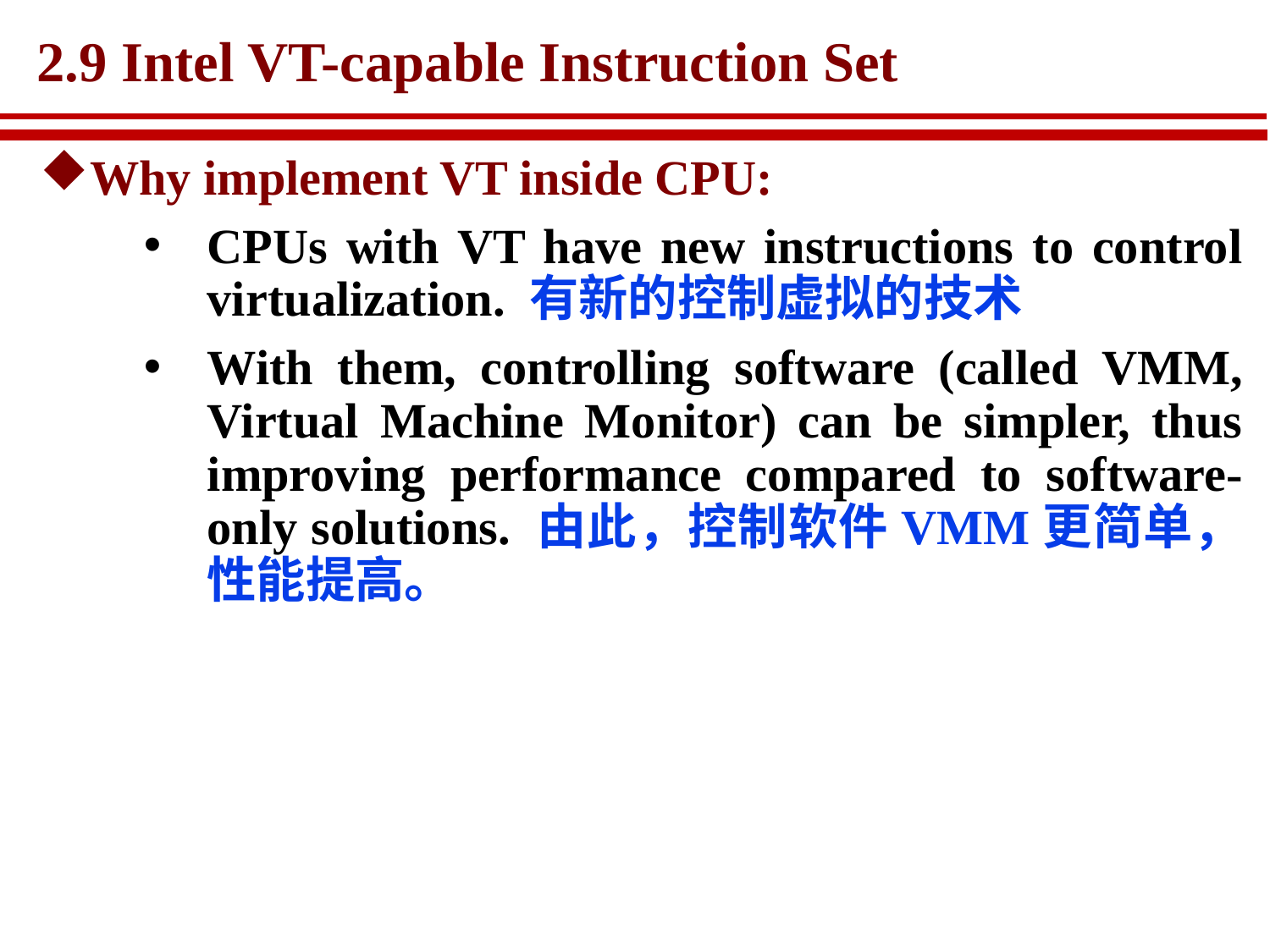

# 2.9 Intel VT-capable Instruction Set
Why implement VT inside CPU:
CPUs with VT have new instructions to control virtualization. 有新的控制虚拟的技术
With them, controlling software (called VMM, Virtual Machine Monitor) can be simpler, thus improving performance compared to software-only solutions. 由此，控制软件VMM更简单，性能提高。